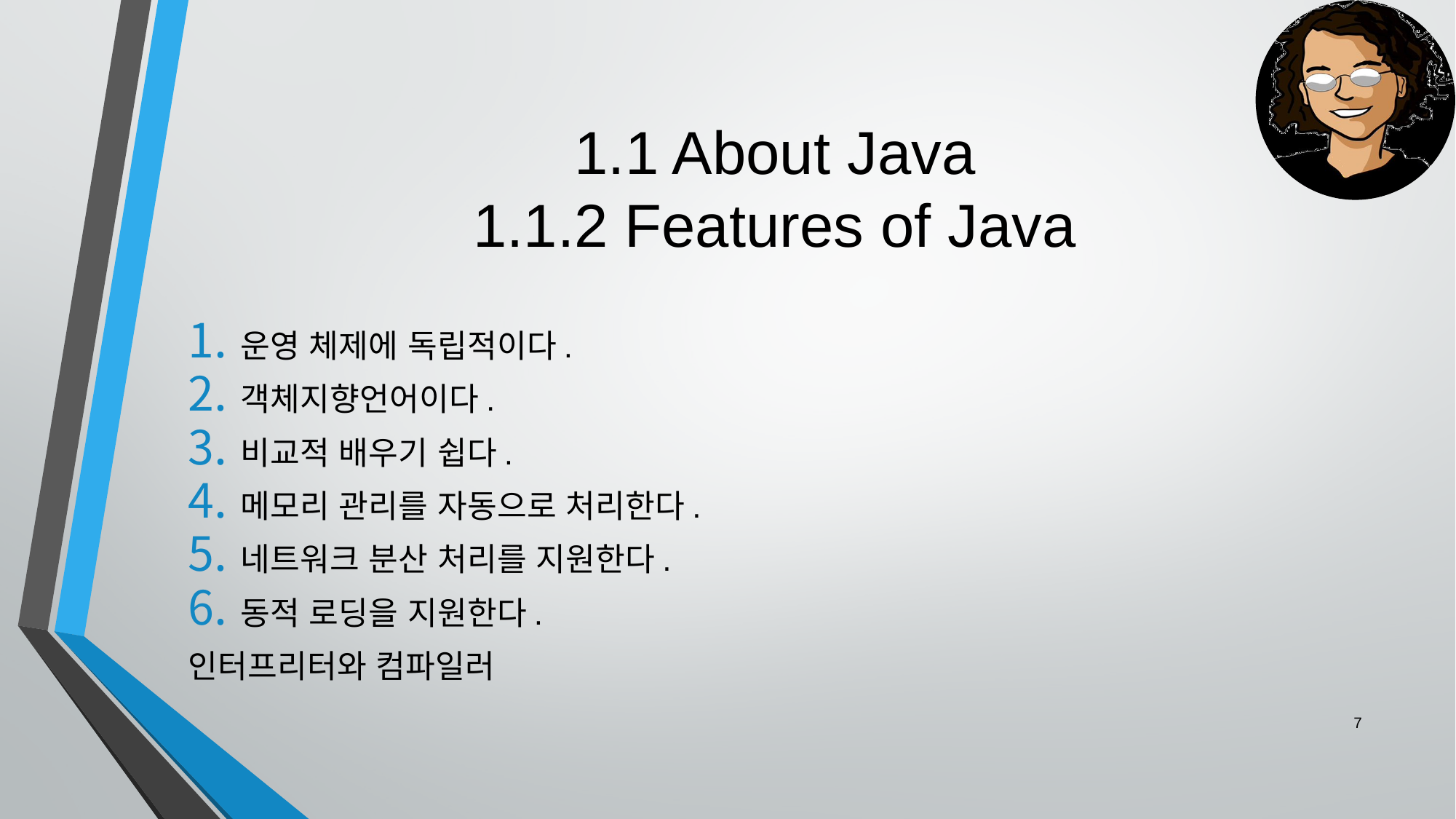

# 1.1 About Java 1.1.2 Features of Java
운영 체제에 독립적이다.
객체지향언어이다.
비교적 배우기 쉽다.
메모리 관리를 자동으로 처리한다.
네트워크 분산 처리를 지원한다.
동적 로딩을 지원한다.
인터프리터와 컴파일러
7